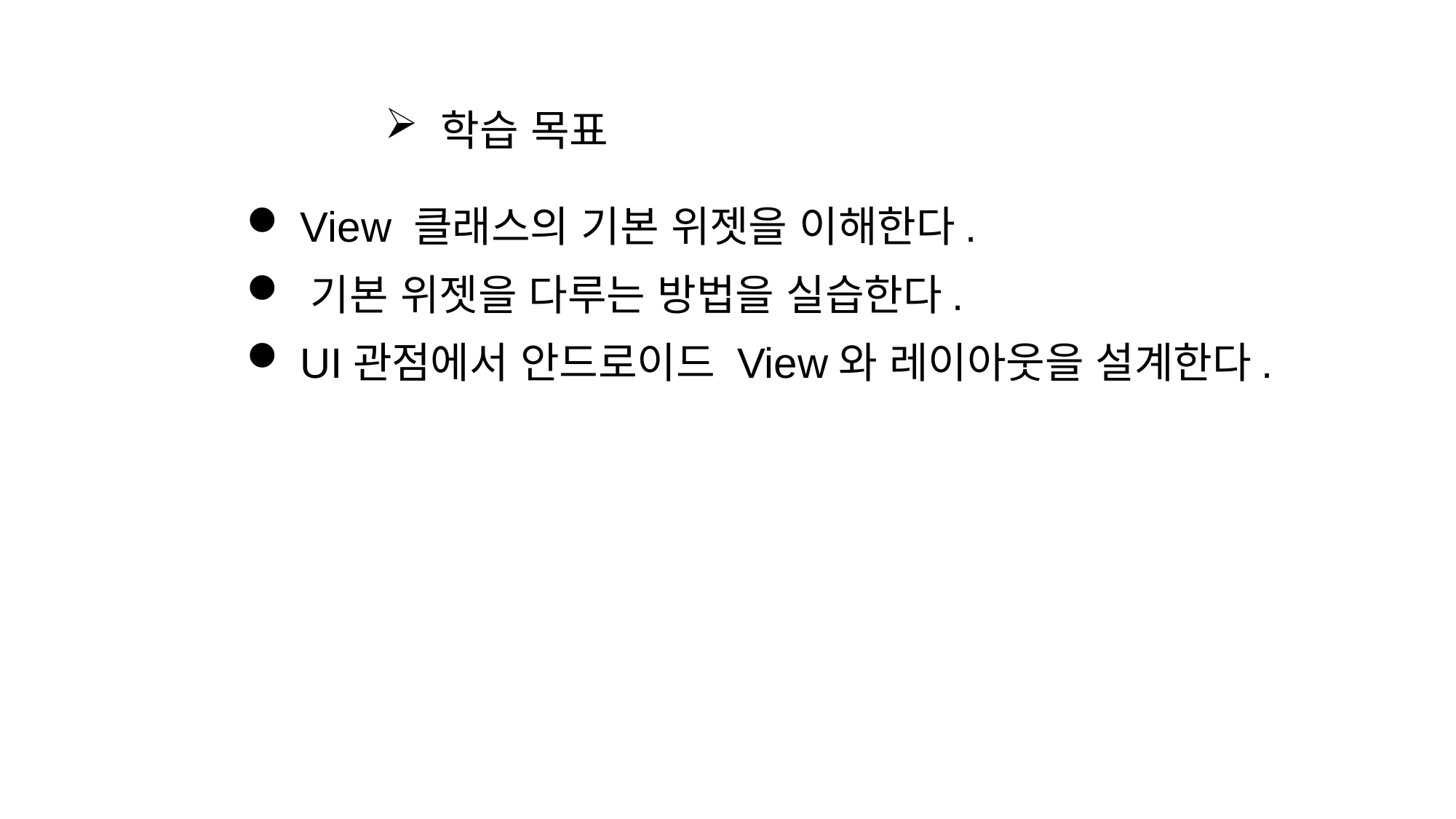

학습 목표
 View 클래스의 기본 위젯을 이해한다.
 기본 위젯을 다루는 방법을 실습한다.
 UI관점에서 안드로이드 View와 레이아웃을 설계한다.